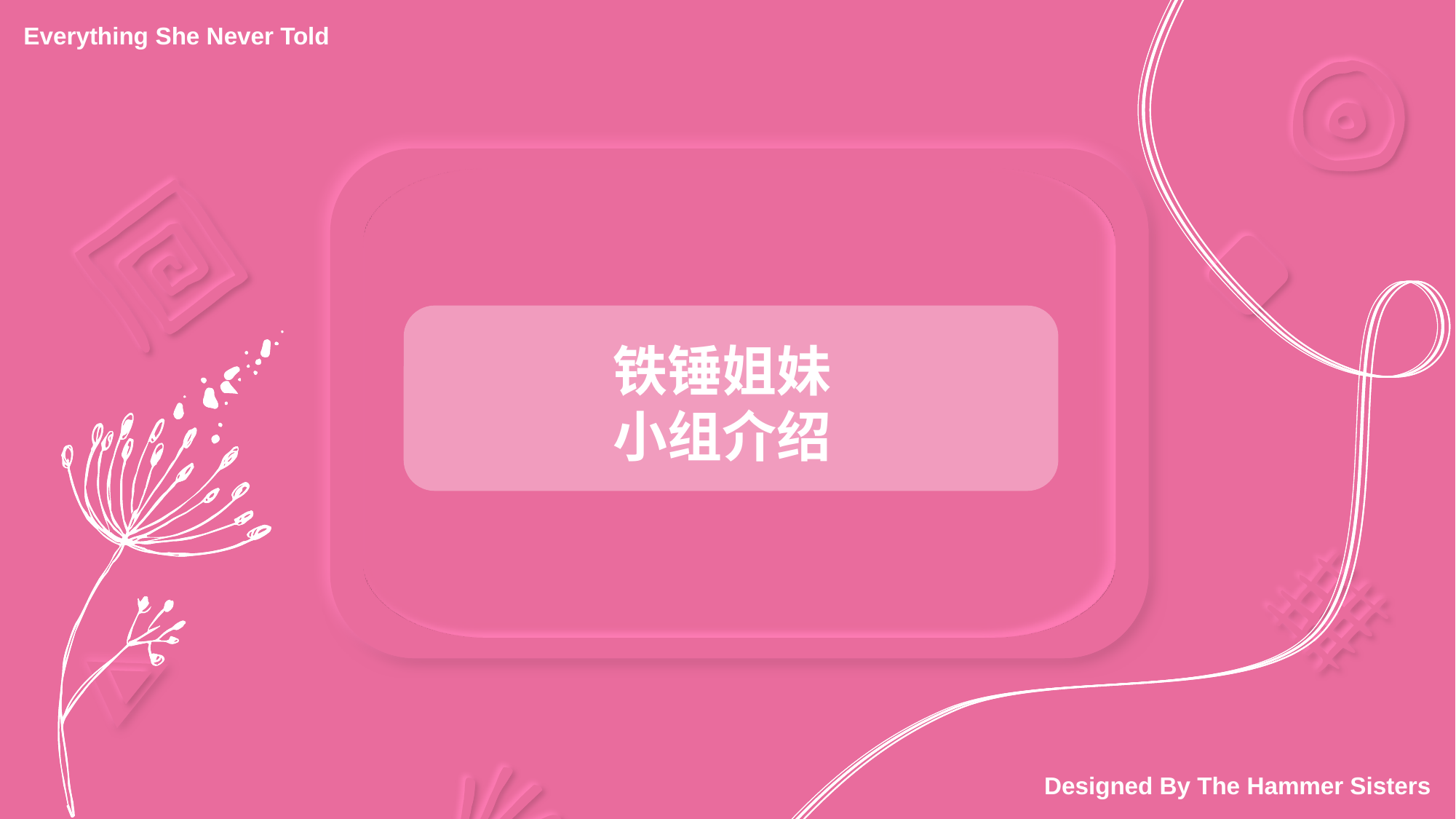

Everything She Never Told

铁锤姐妹
小组介绍

Designed By The Hammer Sisters